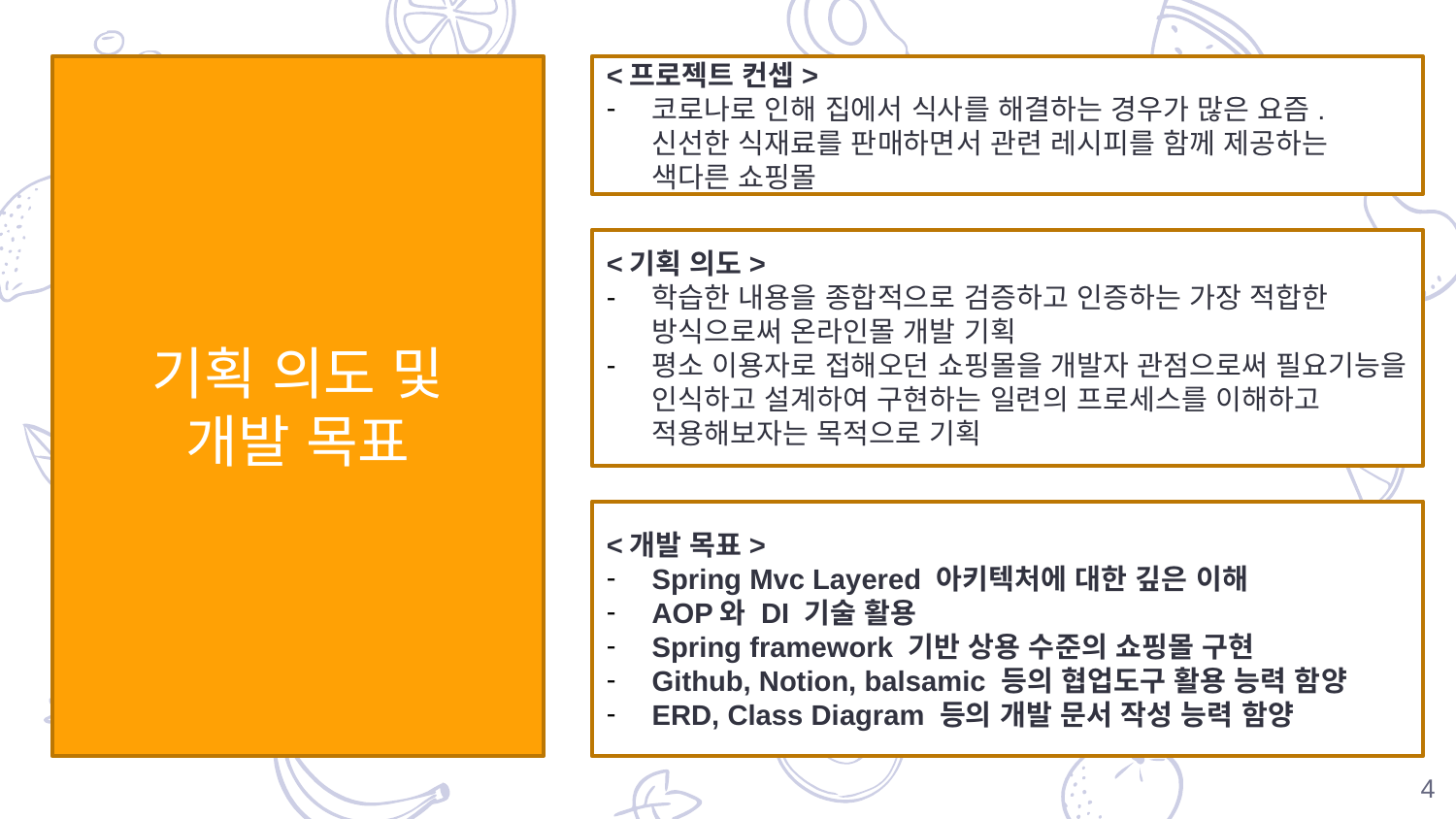

기획 의도 및
개발 목표
<프로젝트 컨셉>
코로나로 인해 집에서 식사를 해결하는 경우가 많은 요즘. 신선한 식재료를 판매하면서 관련 레시피를 함께 제공하는 색다른 쇼핑몰
<기획 의도>
학습한 내용을 종합적으로 검증하고 인증하는 가장 적합한 방식으로써 온라인몰 개발 기획
평소 이용자로 접해오던 쇼핑몰을 개발자 관점으로써 필요기능을 인식하고 설계하여 구현하는 일련의 프로세스를 이해하고 적용해보자는 목적으로 기획
<개발 목표>
Spring Mvc Layered 아키텍처에 대한 깊은 이해
AOP와 DI 기술 활용
Spring framework 기반 상용 수준의 쇼핑몰 구현
Github, Notion, balsamic 등의 협업도구 활용 능력 함양
ERD, Class Diagram 등의 개발 문서 작성 능력 함양
4